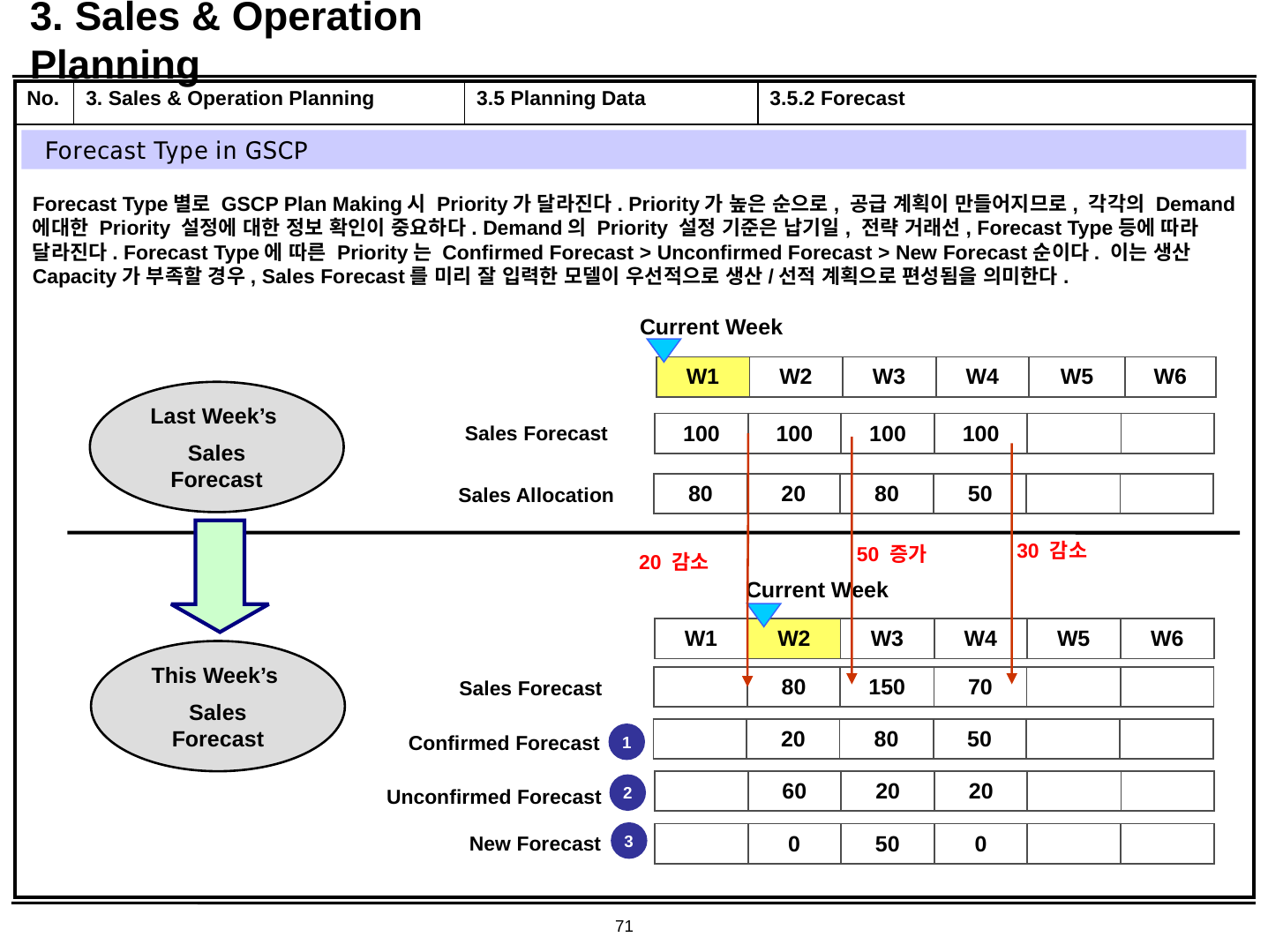

# 3. Sales & Operation Planning
| No. | 3. Sales & Operation Planning | 3.5 Planning Data | 3.5.2 Forecast |
| --- | --- | --- | --- |
|  |  |  |  |
Forecast Type in GSCP
Forecast Type별로 GSCP Plan Making시 Priority가 달라진다. Priority가 높은 순으로, 공급 계획이 만들어지므로, 각각의 Demand에대한 Priority 설정에 대한 정보 확인이 중요하다. Demand의 Priority 설정 기준은 납기일, 전략 거래선, Forecast Type등에 따라 달라진다. Forecast Type에 따른 Priority는 Confirmed Forecast > Unconfirmed Forecast > New Forecast순이다. 이는 생산 Capacity가 부족할 경우, Sales Forecast를 미리 잘 입력한 모델이 우선적으로 생산/선적 계획으로 편성됨을 의미한다.
Current Week

| W1 | W2 | W3 | W4 | W5 | W6 |
| --- | --- | --- | --- | --- | --- |
Last Week’s
Sales Forecast
| 100 | 100 | 100 | 100 |  |  |
| --- | --- | --- | --- | --- | --- |
Sales Forecast

| 80 | 20 | 80 | 50 |  |  |
| --- | --- | --- | --- | --- | --- |
Sales Allocation

30 감소

50 증가
20 감소
Current Week

| W1 | W2 | W3 | W4 | W5 | W6 |
| --- | --- | --- | --- | --- | --- |
This Week’s
Sales Forecast
|  | 80 | 150 | 70 |  |  |
| --- | --- | --- | --- | --- | --- |
Sales Forecast
|  | 20 | 80 | 50 |  |  |
| --- | --- | --- | --- | --- | --- |
1
Confirmed Forecast
|  | 60 | 20 | 20 |  |  |
| --- | --- | --- | --- | --- | --- |
2
Unconfirmed Forecast
3
|  | 0 | 50 | 0 |  |  |
| --- | --- | --- | --- | --- | --- |
New Forecast
71